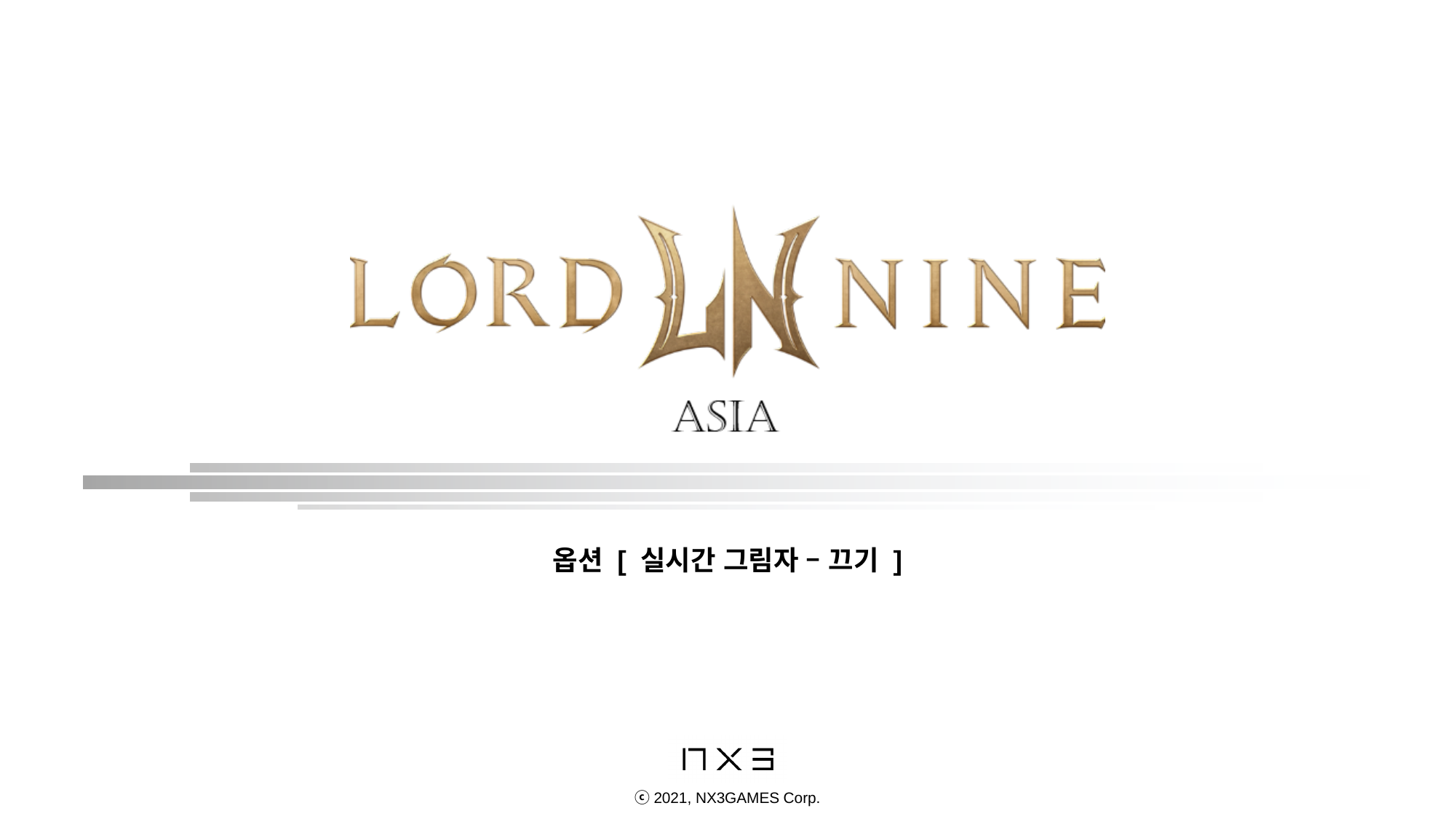

옵션 [ 실시간 그림자 – 끄기 ]